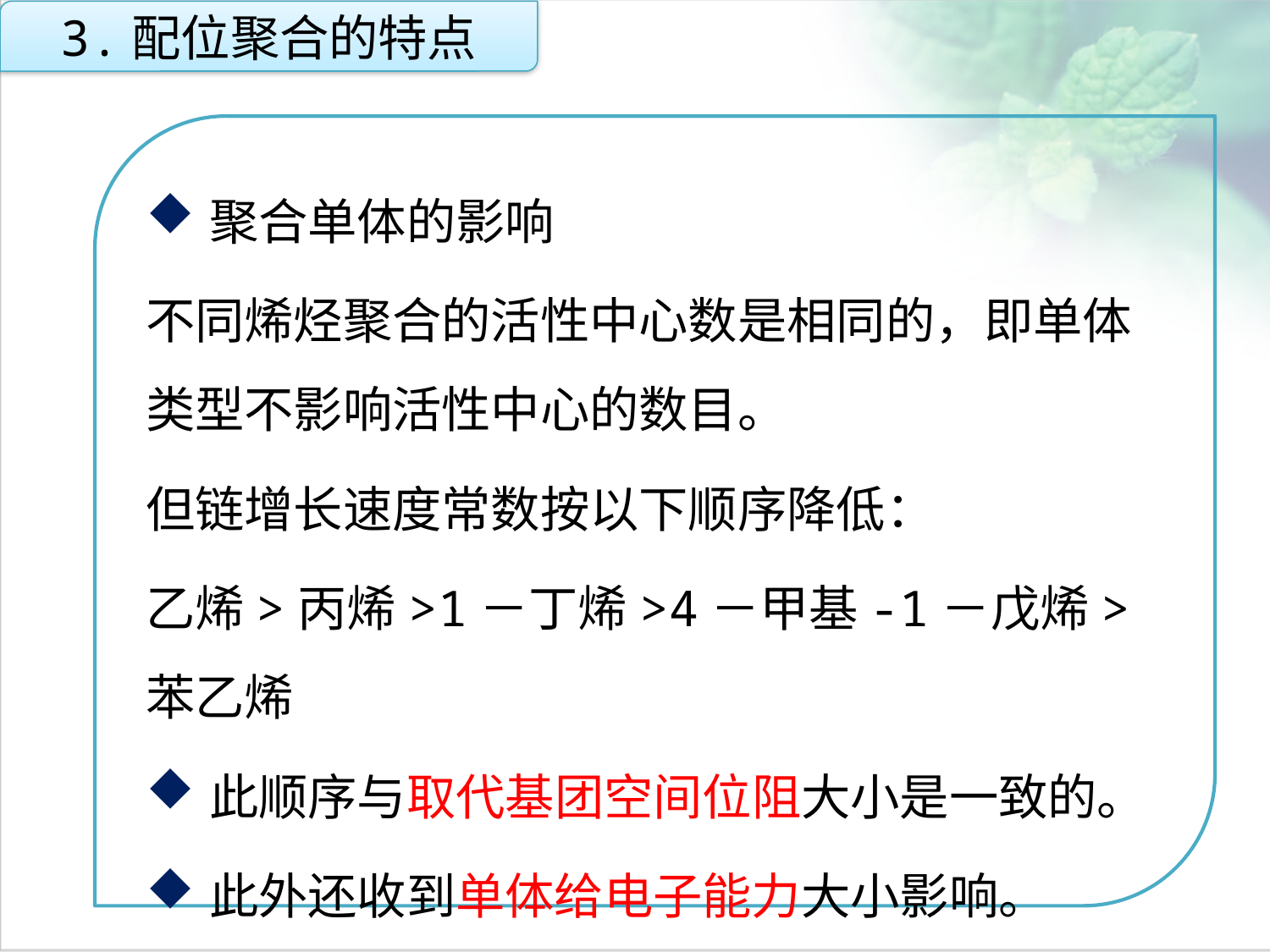

3.配位聚合的特点
聚合单体的影响
不同烯烃聚合的活性中心数是相同的，即单体类型不影响活性中心的数目。
但链增长速度常数按以下顺序降低：
乙烯>丙烯>1－丁烯>4－甲基-1－戊烯>苯乙烯
此顺序与取代基团空间位阻大小是一致的。
此外还收到单体给电子能力大小影响。
点击添加文本
点击添加文本
点击添加文本
点击添加文本